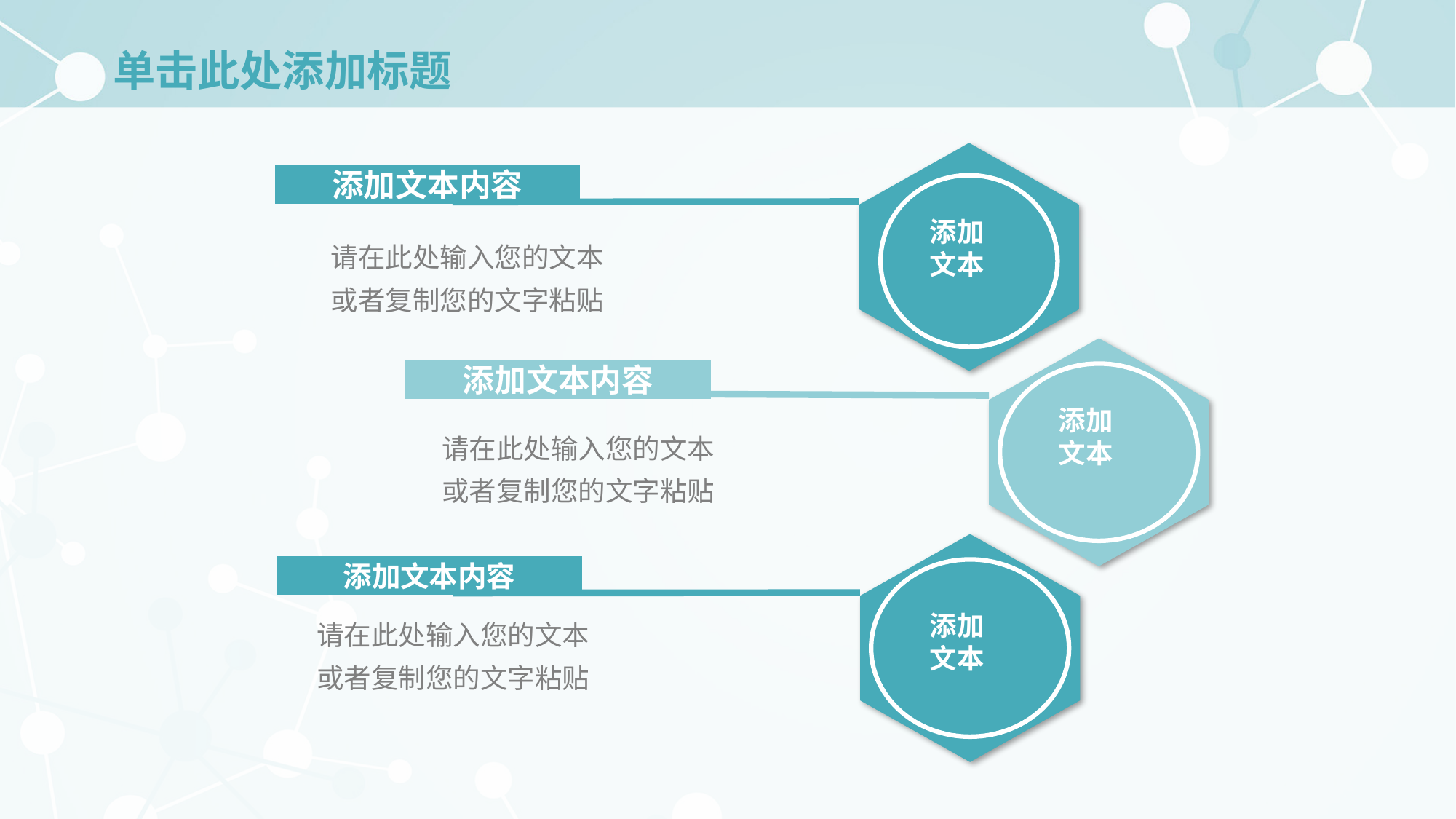

# 单击此处添加标题

添加
文本
添加文本内容
请在此处输入您的文本
或者复制您的文字粘贴

添加
文本
添加文本内容
请在此处输入您的文本
或者复制您的文字粘贴

添加
文本
添加文本内容
请在此处输入您的文本
或者复制您的文字粘贴